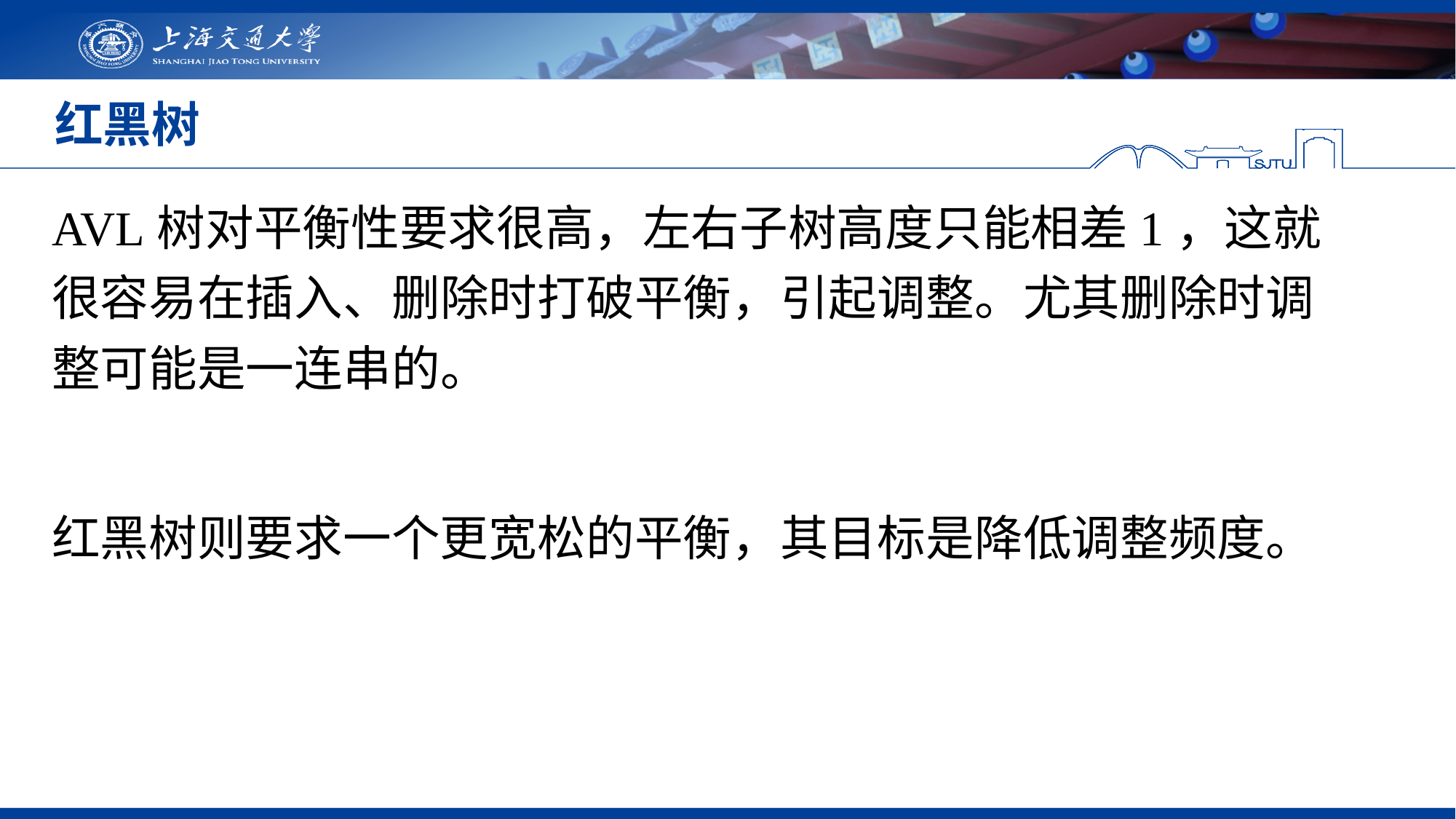

# 红黑树
AVL树对平衡性要求很高，左右子树高度只能相差1，这就很容易在插入、删除时打破平衡，引起调整。尤其删除时调整可能是一连串的。

红黑树则要求一个更宽松的平衡，其目标是降低调整频度。